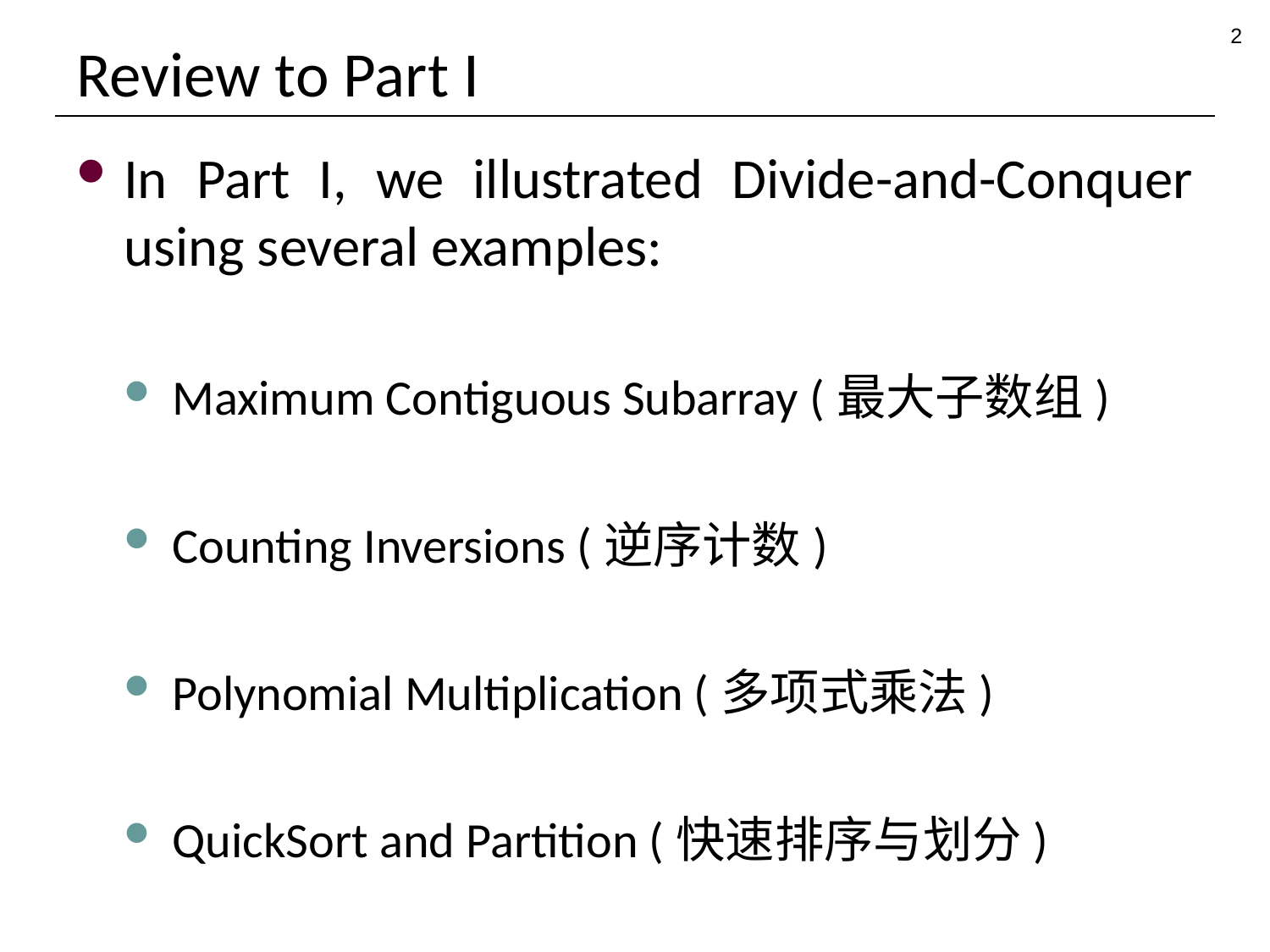

2
# Review to Part I
In Part I, we illustrated Divide-and-Conquer using several examples:
Maximum Contiguous Subarray (最大子数组)
Counting Inversions (逆序计数)
Polynomial Multiplication (多项式乘法)
QuickSort and Partition (快速排序与划分)